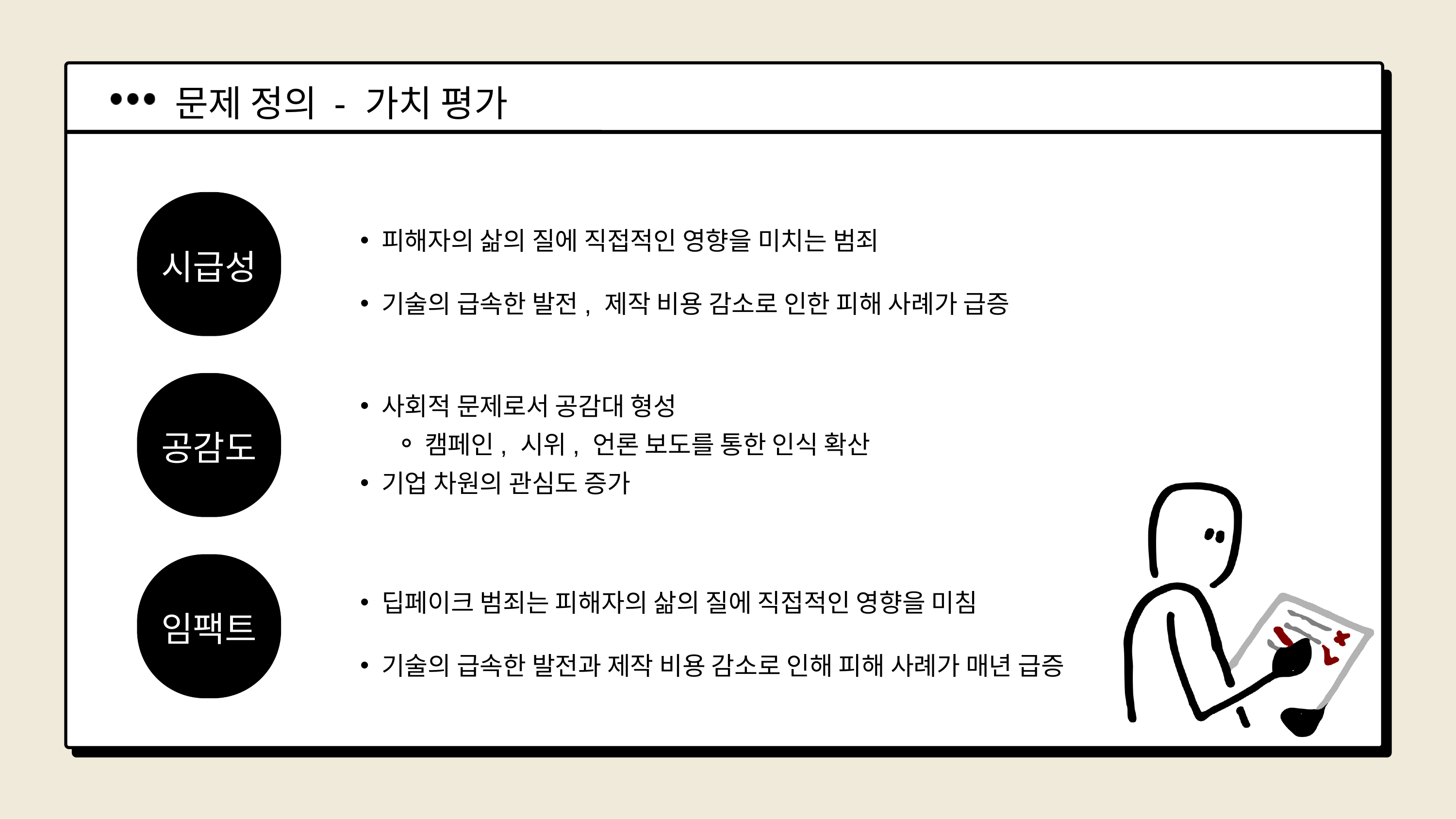

문제 정의 - 가치 평가

피해자의 삶의 질에 직접적인 영향을 미치는 범죄
기술의 급속한 발전, 제작 비용 감소로 인한 피해 사례가 급증
시급성

사회적 문제로서 공감대 형성
캠페인, 시위, 언론 보도를 통한 인식 확산
기업 차원의 관심도 증가
공감도

딥페이크 범죄는 피해자의 삶의 질에 직접적인 영향을 미침
기술의 급속한 발전과 제작 비용 감소로 인해 피해 사례가 매년 급증
임팩트